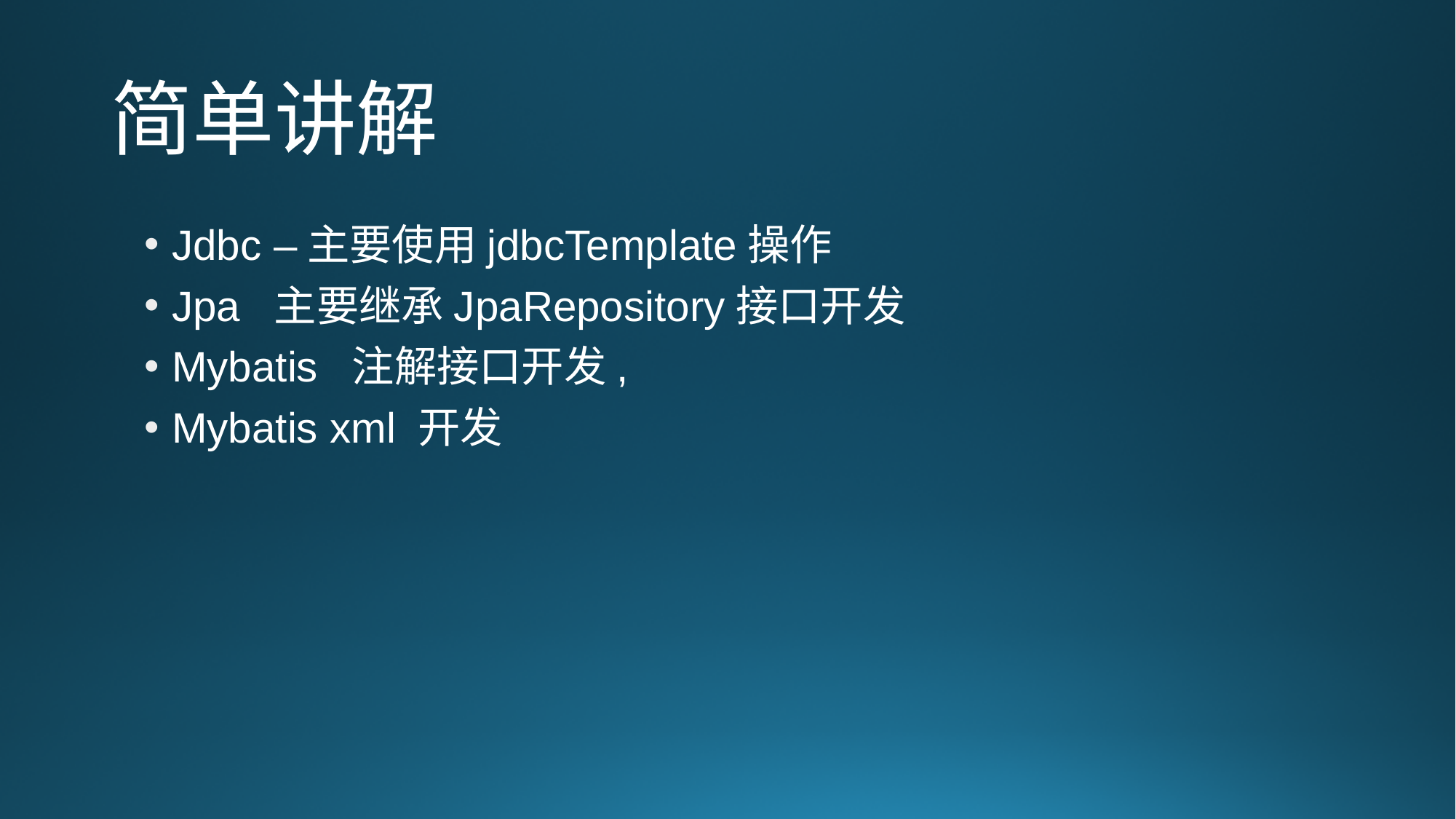

# 简单讲解
Jdbc –主要使用jdbcTemplate操作
Jpa  主要继承JpaRepository接口开发
Mybatis  注解接口开发,
Mybatis xml 开发